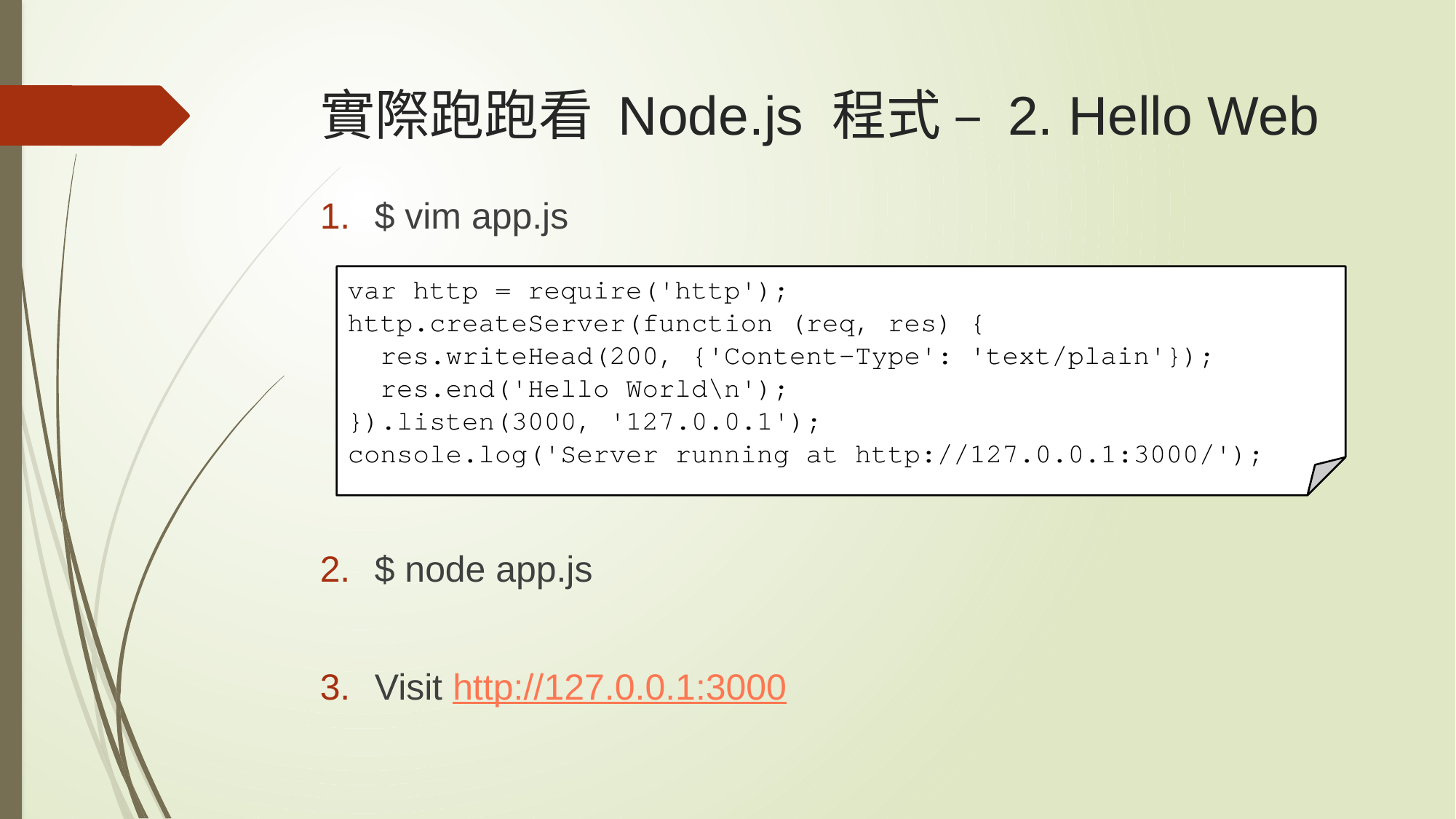

# 實際跑跑看 Node.js 程式 – 2. Hello Web
$ vim app.js

$ node app.js

Visit http://127.0.0.1:3000

var http = require('http');
http.createServer(function (req, res) {
  res.writeHead(200, {'Content-Type': 'text/plain'});
  res.end('Hello World\n');
}).listen(3000, '127.0.0.1');
console.log('Server running at http://127.0.0.1:3000/');